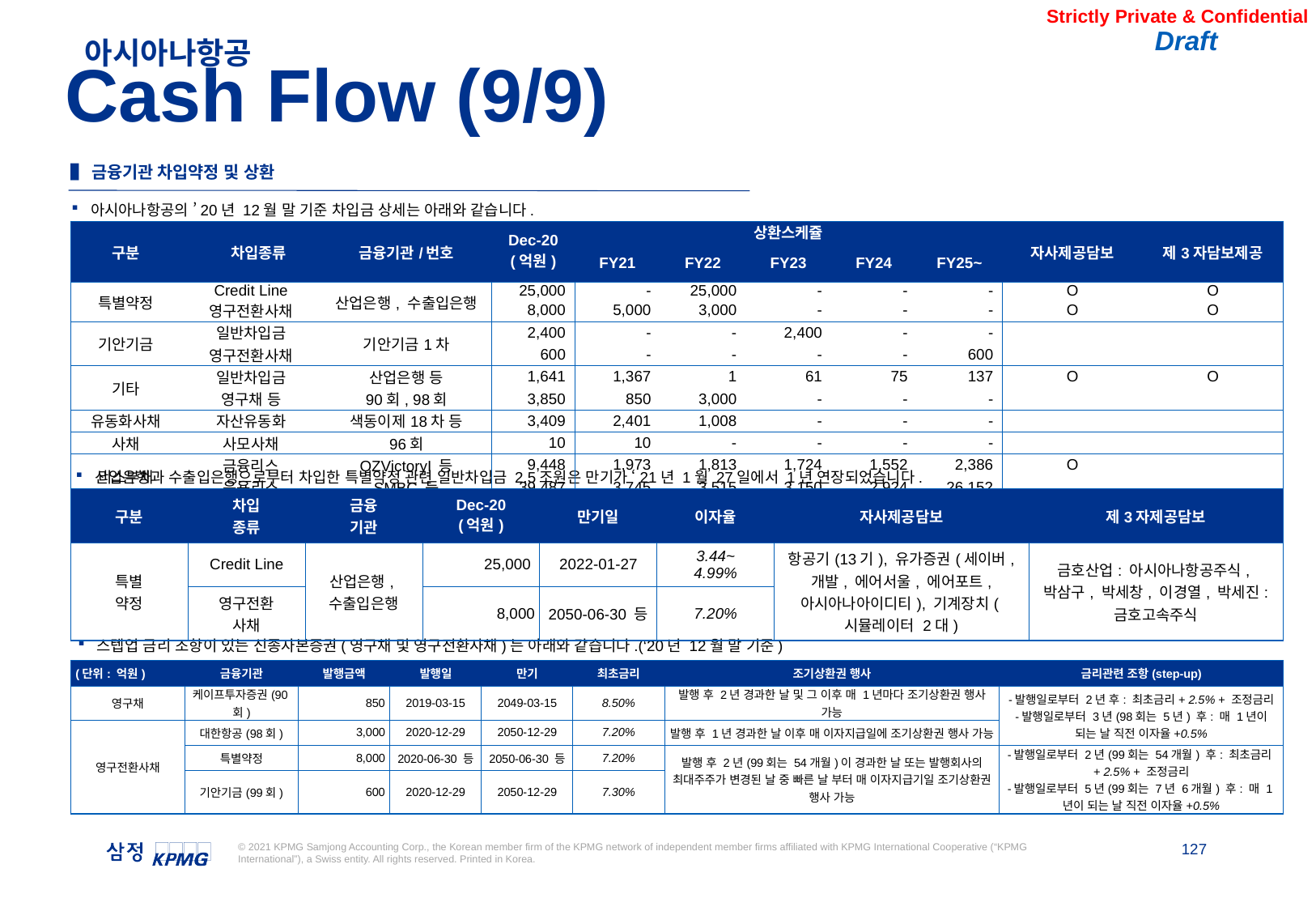

아시아나항공
Cash Flow (9/9)
▌금융기관 차입약정 및 상환

아시아나항공의 ’20년 12월 말 기준 차입금 상세는 아래와 같습니다.
| 구분 | 차입종류 | 금융기관/번호 | Dec-20 (억원) | 상환스케쥴 |  |  |  |  | 자사제공담보 | 제3자담보제공 |
| --- | --- | --- | --- | --- | --- | --- | --- | --- | --- | --- |
|  |  |  |  | FY21 | FY22 | FY23 | FY24 | FY25~ |  |  |
| 특별약정 | Credit Line | 산업은행, 수출입은행 | 25,000 | - | 25,000 | - | - | - | O | O |
|  | 영구전환사채 |  | 8,000 | 5,000 | 3,000 | - | - | - | O | O |
| 기안기금 | 일반차입금 | 기안기금1차 | 2,400 | - | - | 2,400 | - | - |  |  |
|  | 영구전환사채 |  | 600 | - | - | - | - | 600 |  |  |
| 기타 | 일반차입금 | 산업은행 등 | 1,641 | 1,367 | 1 | 61 | 75 | 137 | O | O |
|  | 영구채 등 | 90회, 98회 | 3,850 | 850 | 3,000 | - | - | - |  |  |
| 유동화사채 | 자산유동화 | 색동이제18차 등 | 3,409 | 2,401 | 1,008 | - | - | - |  |  |
| 사채 | 사모사채 | 96회 | 10 | 10 | - | - | - | - |  |  |
| 리스부채 | 금융리스 | OZVictoryI 등 | 9,448 | 1,973 | 1,813 | 1,724 | 1,552 | 2,386 | O |  |
|  | 운용리스 | SMBC 등 | 39,487 | 3,745 | 3,515 | 3,150 | 2,924 | 26,152 |  |  |
| 합계 |  |  | 93,846 | 15,346 | 37,338 | 7,335 | 4,552 | 29,275 |  |  |
산업은행과 수출입은행으로부터 차입한 특별약정 관련 일반차입금 2.5조원은 만기가 ‘21년 1월 27일에서 1년 연장되었습니다.
| 구분 | 차입 종류 | 금융 기관 | Dec-20 (억원) | 만기일 | 이자율 | 자사제공담보 | 제3자제공담보 |
| --- | --- | --- | --- | --- | --- | --- | --- |
| 특별 약정 | Credit Line | 산업은행, 수출입은행 | 25,000 | 2022-01-27 | 3.44~ 4.99% | 항공기(13기), 유가증권(세이버, 개발, 에어서울, 에어포트, 아시아나아이디티), 기계장치(시뮬레이터 2대) | 금호산업: 아시아나항공주식, 박삼구, 박세창, 이경열, 박세진: 금호고속주식 |
|  | 영구전환 사채 |  | 8,000 | 2050-06-30 등 | 7.20% |  |  |
스텝업 금리 조항이 있는 신종자본증권(영구채 및 영구전환사채)는 아래와 같습니다.(‘20년 12월 말 기준)
| (단위: 억원) | 금융기관 | 발행금액 | 발행일 | 만기 | 최초금리 | 조기상환권 행사 | 금리관련 조항(step-up) |
| --- | --- | --- | --- | --- | --- | --- | --- |
| 영구채 | 케이프투자증권(90회) | 850 | 2019-03-15 | 2049-03-15 | 8.50% | 발행 후 2년 경과한 날 및 그 이후 매 1년마다 조기상환권 행사 가능 | -발행일로부터 2년 후: 최초금리+ 2.5% + 조정금리 -발행일로부터 3년(98회는 5년) 후: 매 1년이 되는 날 직전 이자율+0.5% |
| 영구전환사채 | 대한항공(98회) | 3,000 | 2020-12-29 | 2050-12-29 | 7.20% | 발행 후 1년 경과한 날 이후 매 이자지급일에 조기상환권 행사 가능 |  |
|  | 특별약정 | 8,000 | 2020-06-30 등 | 2050-06-30 등 | 7.20% | 발행 후 2년(99회는 54개월)이 경과한 날 또는 발행회사의 최대주주가 변경된 날 중 빠른 날 부터 매 이자지급기일 조기상환권 행사 가능 | -발행일로부터 2년(99회는 54개월) 후: 최초금리+ 2.5% + 조정금리 -발행일로부터 5년(99회는 7년 6개월) 후: 매 1년이 되는 날 직전 이자율+0.5% |
|  | 기안기금(99회) | 600 | 2020-12-29 | 2050-12-29 | 7.30% |  |  |